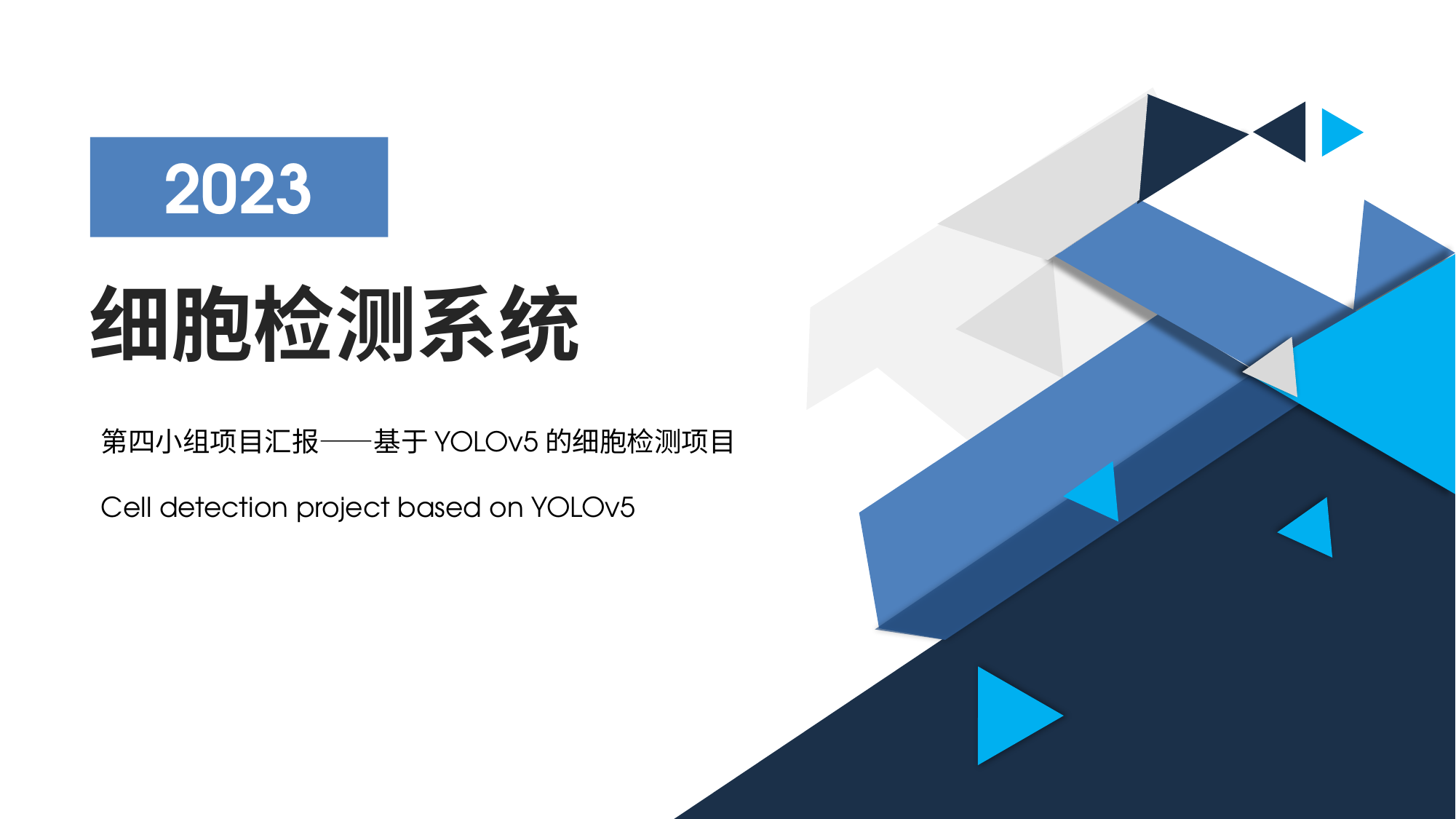

2023

细胞检测系统

第四小组项目汇报——基于YOLOv5的细胞检测项目
Cell detection project based on YOLOv5